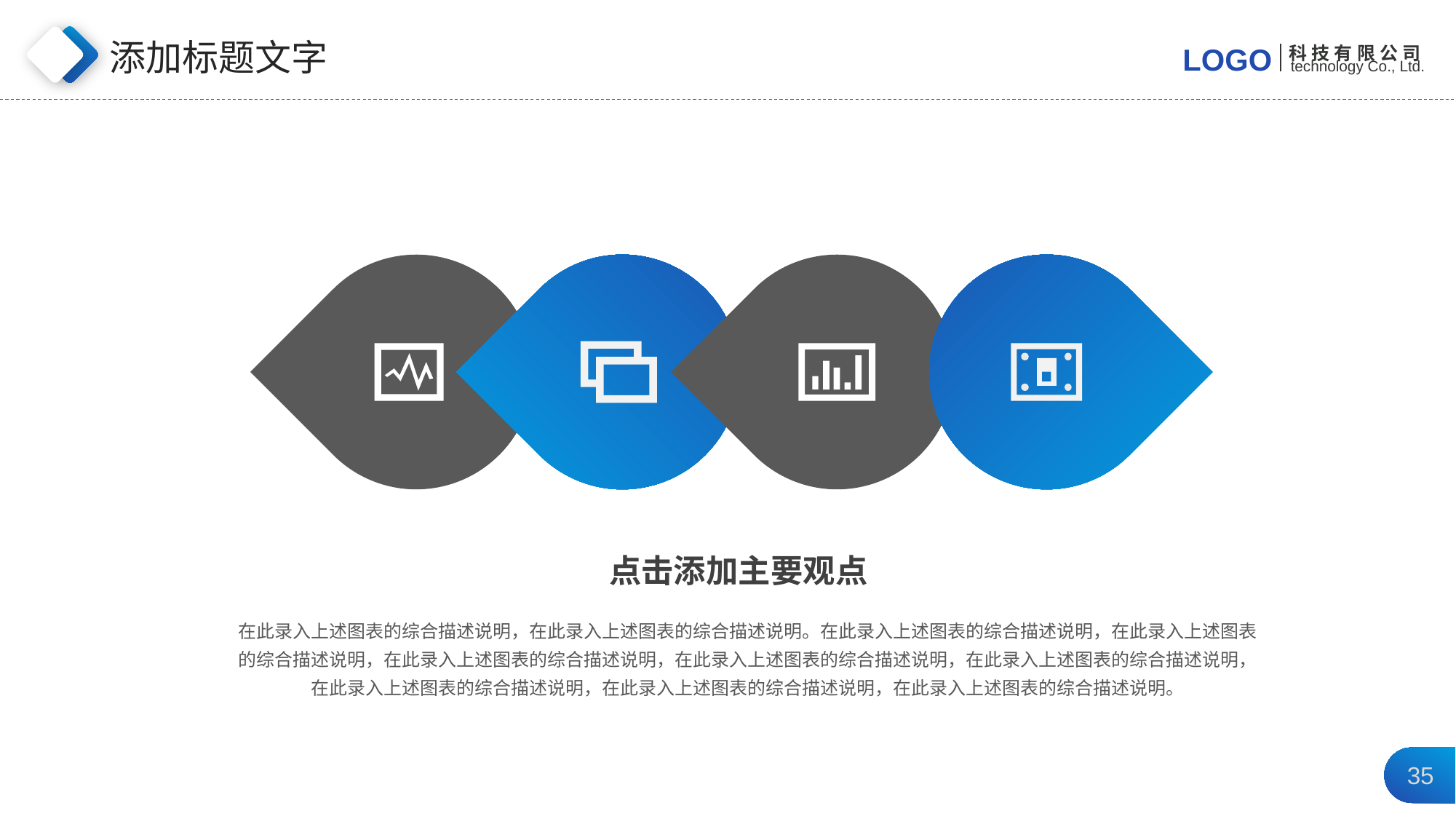

添加标题文字

点击添加主要观点
在此录入上述图表的综合描述说明，在此录入上述图表的综合描述说明。在此录入上述图表的综合描述说明，在此录入上述图表的综合描述说明，在此录入上述图表的综合描述说明，在此录入上述图表的综合描述说明，在此录入上述图表的综合描述说明，在此录入上述图表的综合描述说明，在此录入上述图表的综合描述说明，在此录入上述图表的综合描述说明。